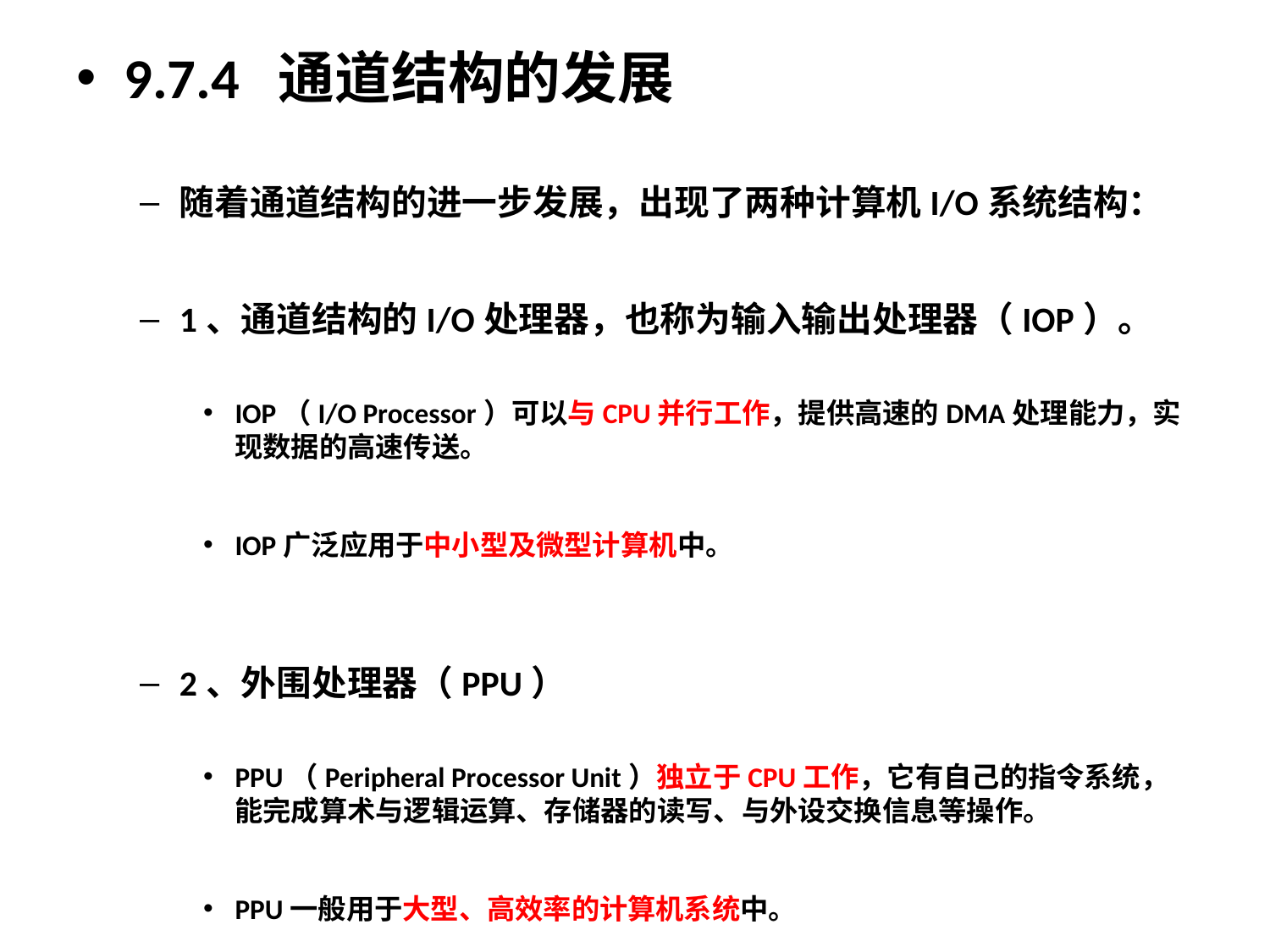

9.7.4  通道结构的发展

随着通道结构的进一步发展，出现了两种计算机I/O系统结构：

1、通道结构的I/O处理器，也称为输入输出处理器（IOP）。

IOP（I/O Processor）可以与CPU并行工作，提供高速的DMA处理能力，实现数据的高速传送。

IOP广泛应用于中小型及微型计算机中。

2、外围处理器（PPU）

PPU（Peripheral Processor Unit）独立于CPU工作，它有自己的指令系统，能完成算术与逻辑运算、存储器的读写、与外设交换信息等操作。

PPU一般用于大型、高效率的计算机系统中。